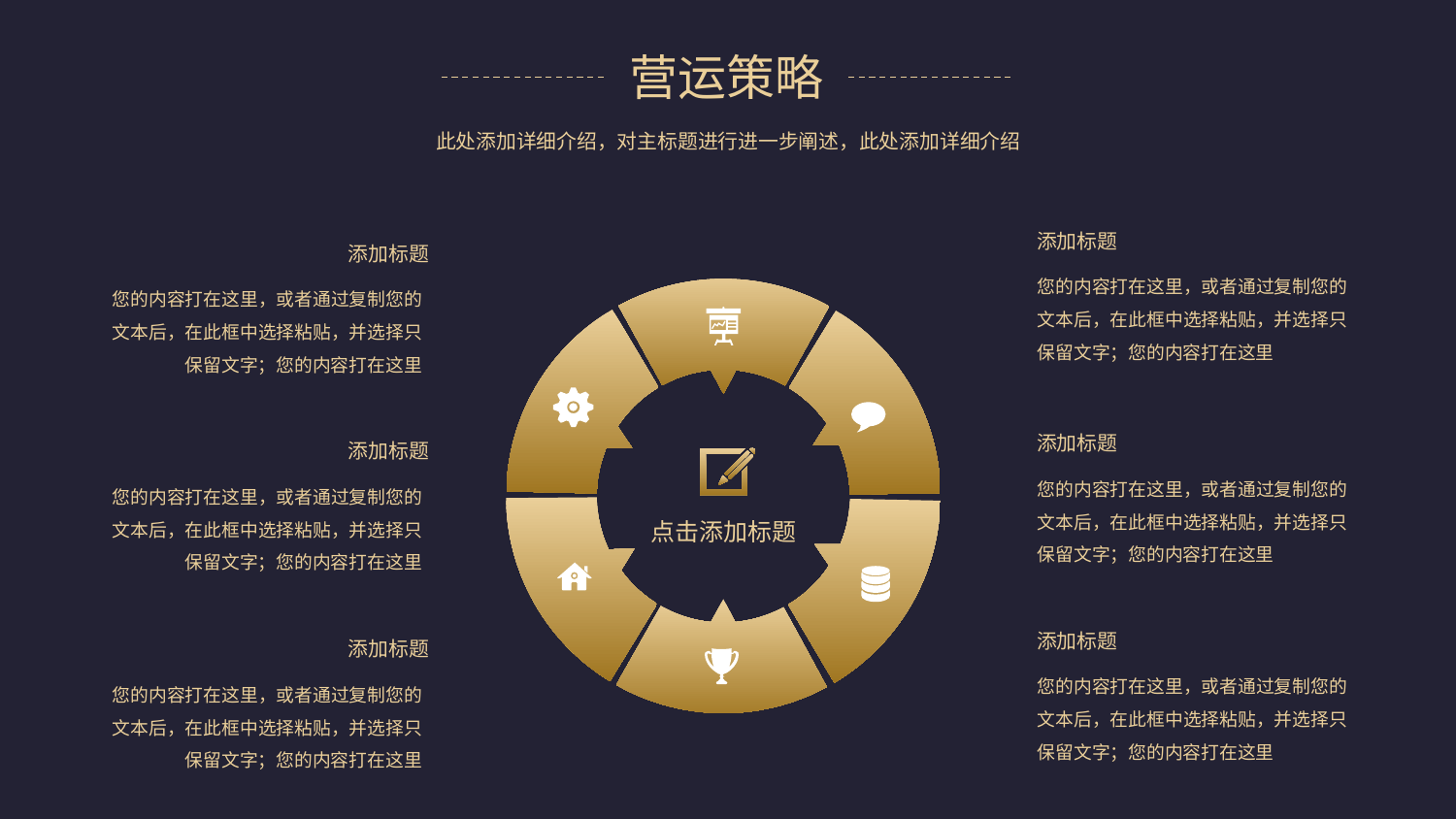

营运策略
此处添加详细介绍，对主标题进行进一步阐述，此处添加详细介绍
添加标题
您的内容打在这里，或者通过复制您的文本后，在此框中选择粘贴，并选择只保留文字；您的内容打在这里
添加标题
您的内容打在这里，或者通过复制您的文本后，在此框中选择粘贴，并选择只保留文字；您的内容打在这里

添加标题
您的内容打在这里，或者通过复制您的文本后，在此框中选择粘贴，并选择只保留文字；您的内容打在这里
添加标题
您的内容打在这里，或者通过复制您的文本后，在此框中选择粘贴，并选择只保留文字；您的内容打在这里

点击添加标题

添加标题
您的内容打在这里，或者通过复制您的文本后，在此框中选择粘贴，并选择只保留文字；您的内容打在这里
添加标题
您的内容打在这里，或者通过复制您的文本后，在此框中选择粘贴，并选择只保留文字；您的内容打在这里